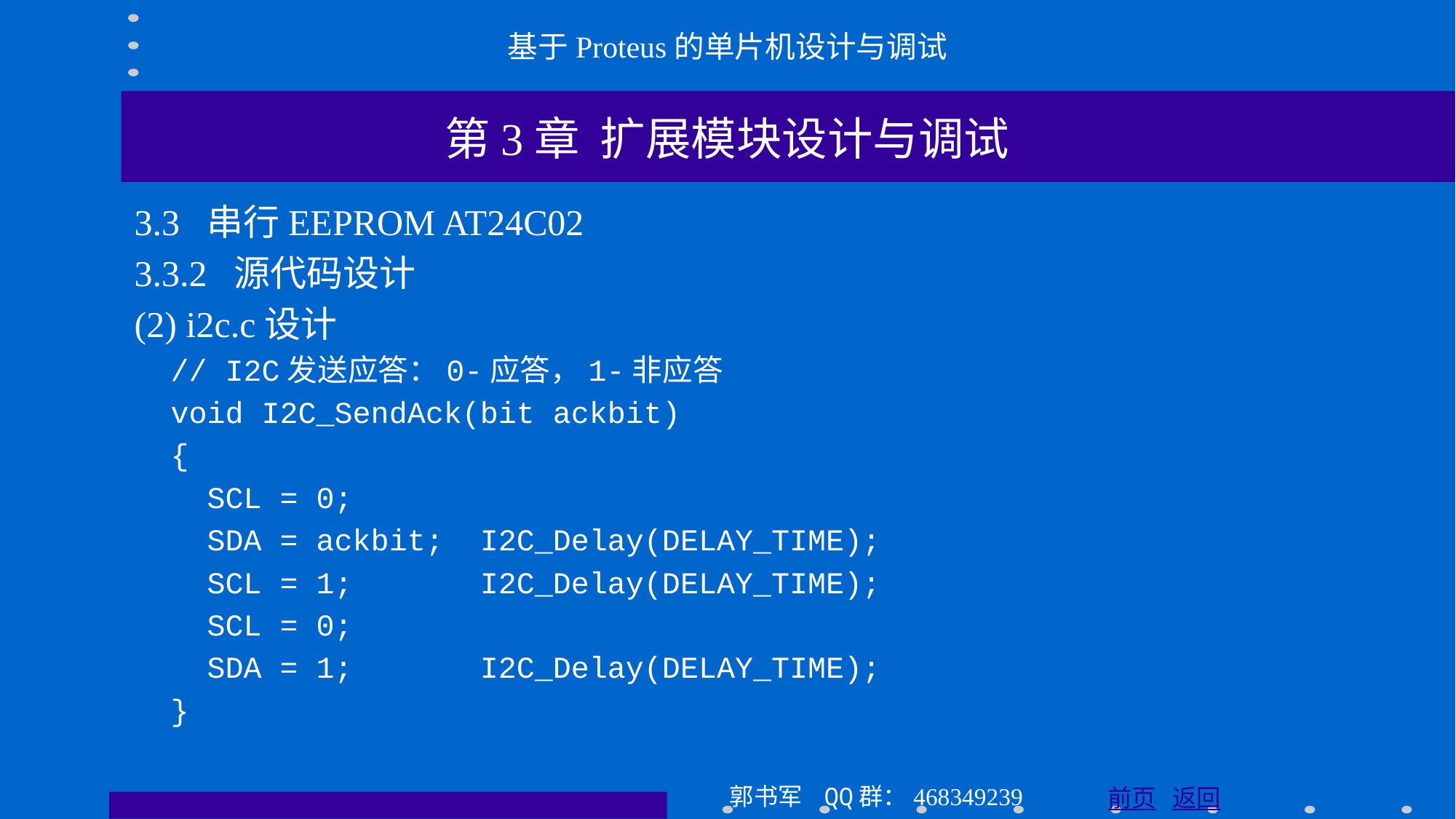

基于Proteus的单片机设计与调试
第3章  扩展模块设计与调试
3.3  串行EEPROM AT24C02
3.3.2  源代码设计
(2) i2c.c设计
  // I2C发送应答：0-应答，1-非应答
  void I2C_SendAck(bit ackbit)
  {
    SCL = 0;
    SDA = ackbit;  I2C_Delay(DELAY_TIME);
    SCL = 1;       I2C_Delay(DELAY_TIME);
    SCL = 0;
    SDA = 1;       I2C_Delay(DELAY_TIME);
  }

郭书军   QQ群：468349239
前页   返回